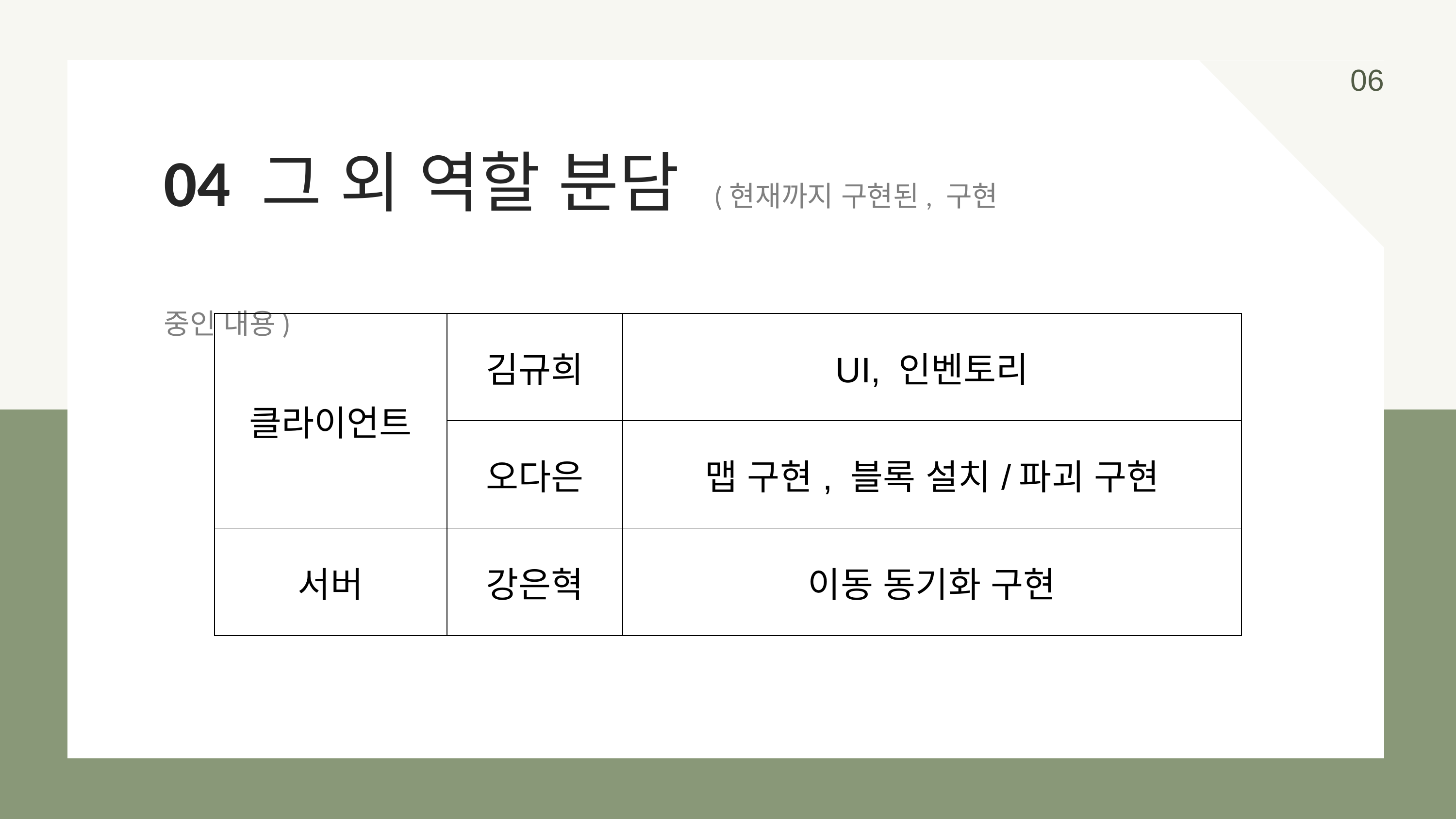

06
04 그 외 역할 분담 (현재까지 구현된, 구현 중인 내용)
| 클라이언트 | 김규희 | UI, 인벤토리 |
| --- | --- | --- |
|  | 오다은 | 맵 구현, 블록 설치/파괴 구현 |
| 서버 | 강은혁 | 이동 동기화 구현 |